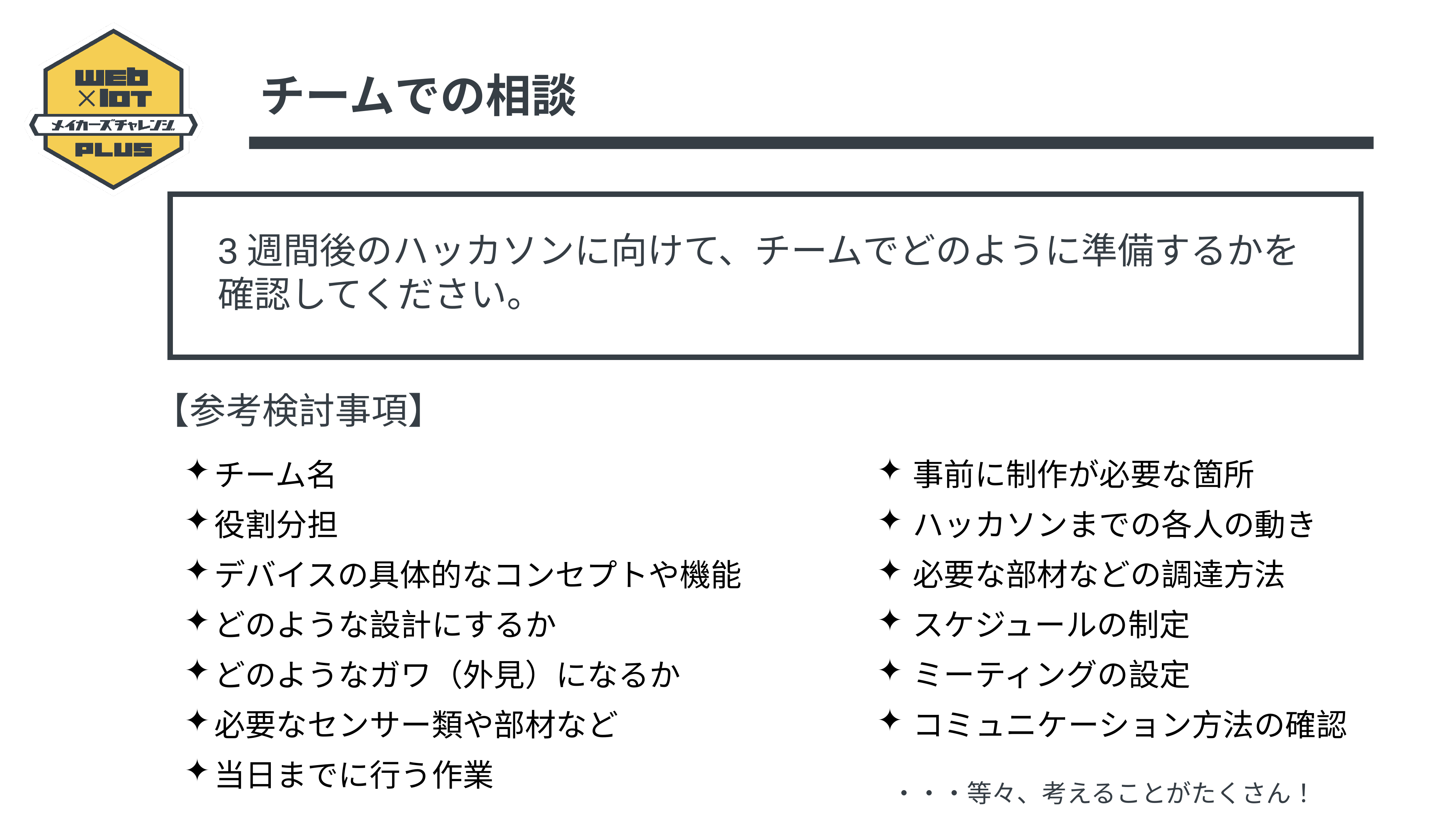

チームでの相談

3週間後のハッカソンに向けて、チームでどのように準備するかを
確認してください。
【参考検討事項】
チーム名
役割分担
デバイスの具体的なコンセプトや機能
どのような設計にするか
どのようなガワ（外見）になるか
必要なセンサー類や部材など
当日までに行う作業
事前に制作が必要な箇所
ハッカソンまでの各人の動き
必要な部材などの調達方法
スケジュールの制定
ミーティングの設定
コミュニケーション方法の確認
・・・等々、考えることがたくさん！